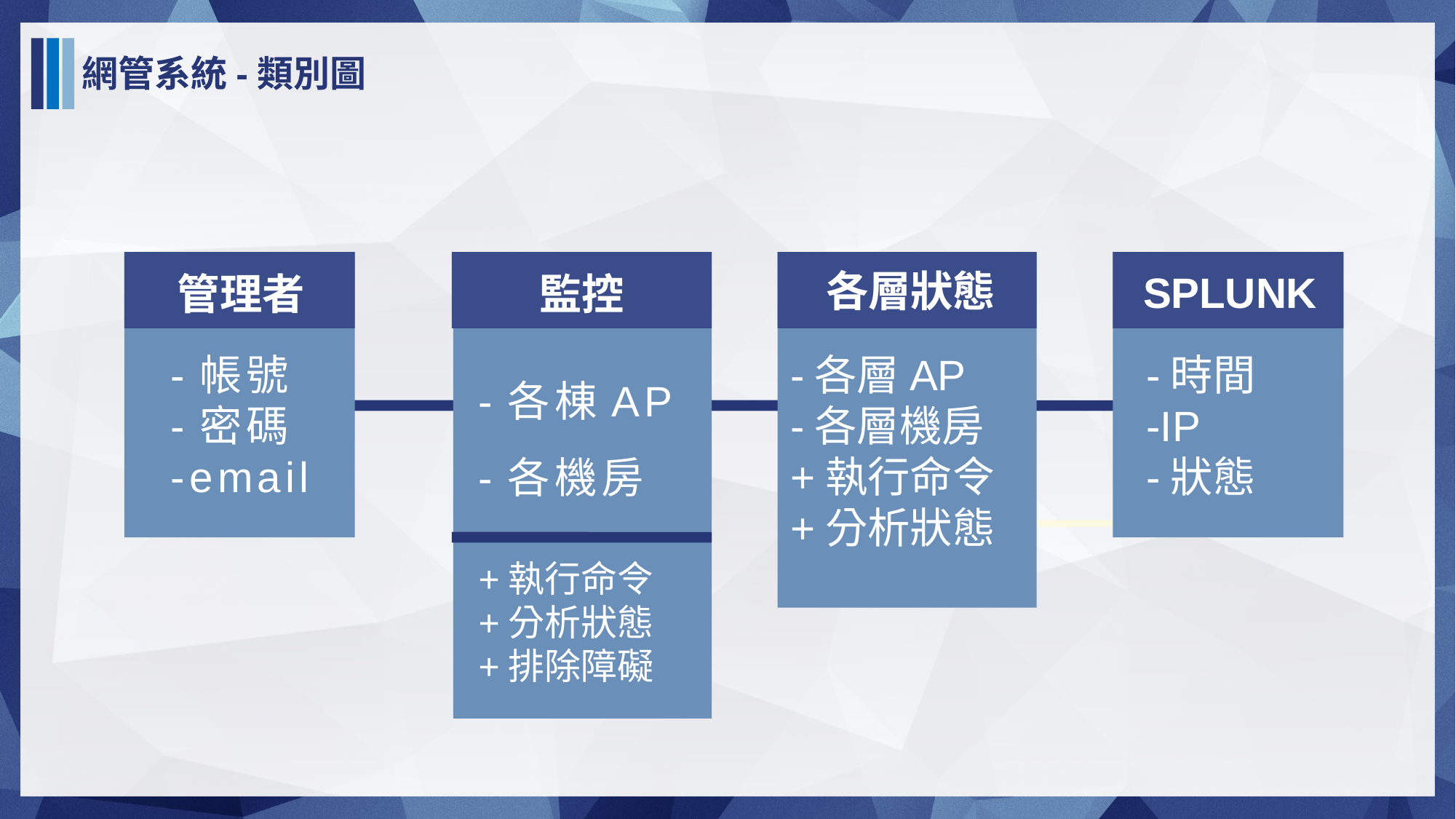

網管系統-類別圖

各層狀態
SPLUNK
管理者
監控
-帳號
-密碼
-email
-各層AP
-各層機房
+執行命令
+分析狀態
-時間
-IP
-狀態
-各棟AP
-各機房

+執行命令
+分析狀態
+排除障礙